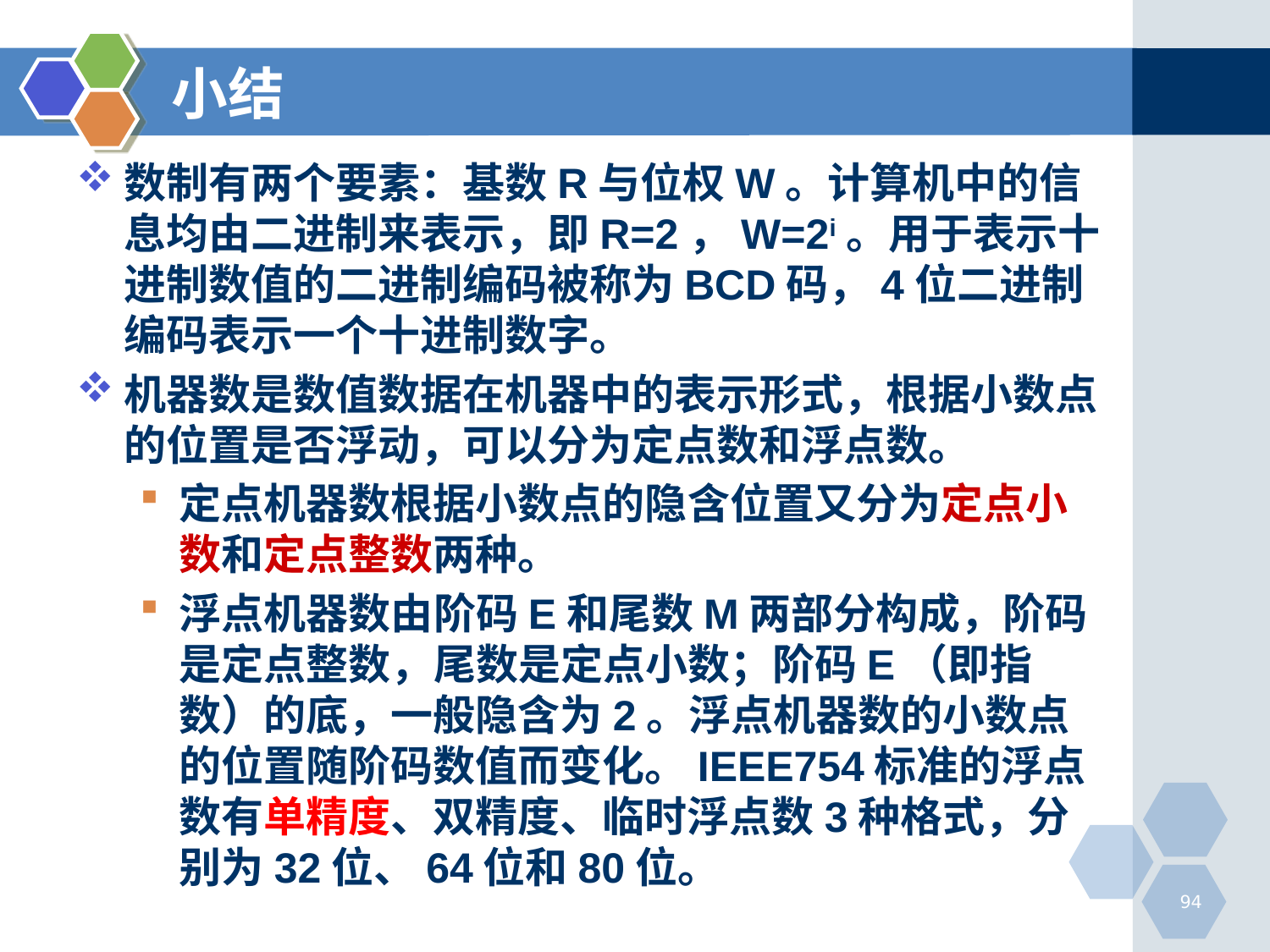

# 小结
数制有两个要素：基数R与位权W。计算机中的信息均由二进制来表示，即R=2，W=2i。用于表示十进制数值的二进制编码被称为BCD码，4位二进制编码表示一个十进制数字。
机器数是数值数据在机器中的表示形式，根据小数点的位置是否浮动，可以分为定点数和浮点数。
定点机器数根据小数点的隐含位置又分为定点小数和定点整数两种。
浮点机器数由阶码E和尾数M两部分构成，阶码是定点整数，尾数是定点小数；阶码E（即指数）的底，一般隐含为2。浮点机器数的小数点的位置随阶码数值而变化。IEEE754标准的浮点数有单精度、双精度、临时浮点数3种格式，分别为32位、64位和80位。
94